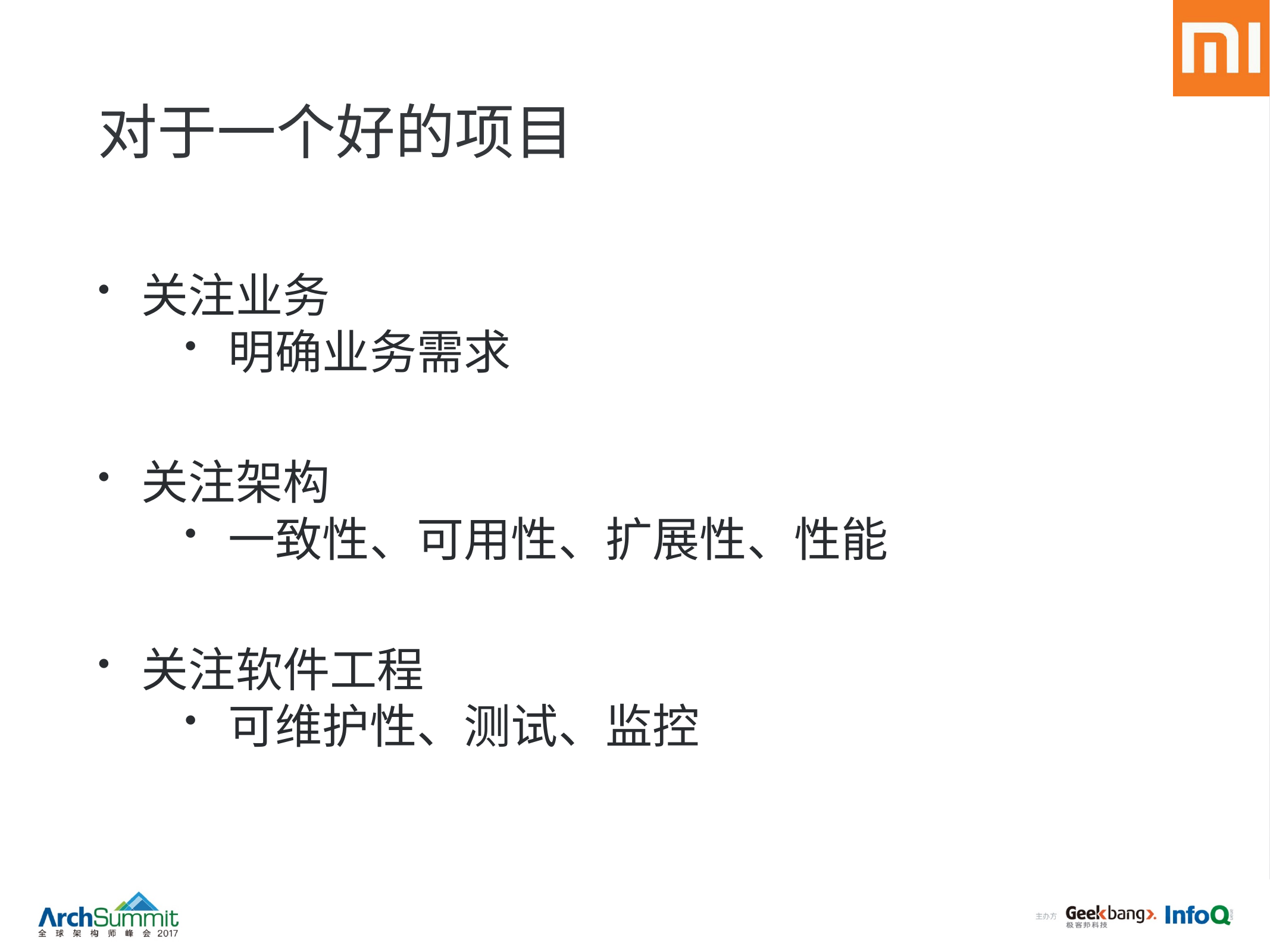

# 对于一个好的项目
关注业务
明确业务需求

关注架构
一致性、可用性、扩展性、性能

关注软件工程
可维护性、测试、监控